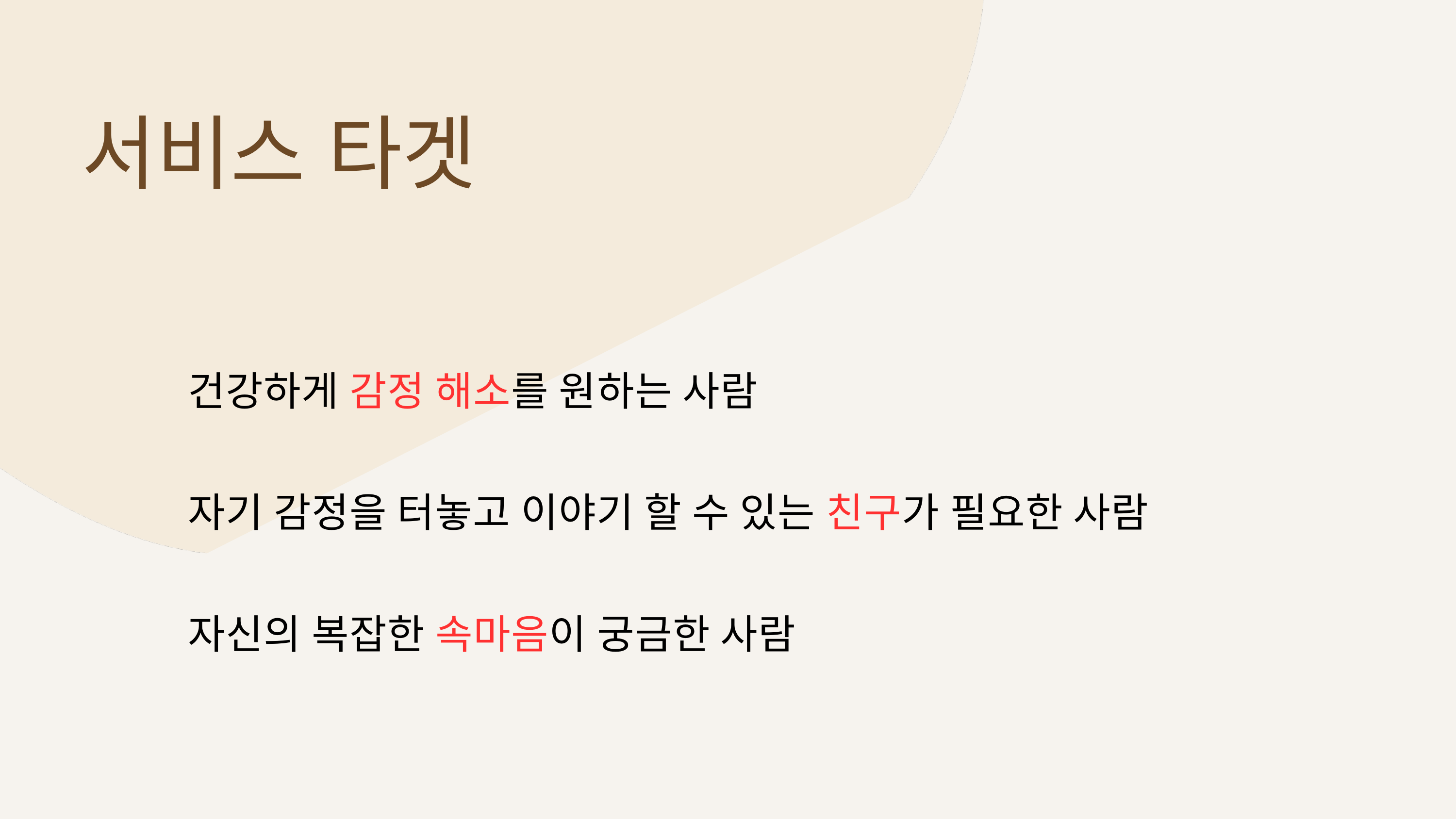

서비스 타겟
건강하게 감정 해소를 원하는 사람
자기 감정을 터놓고 이야기 할 수 있는 친구가 필요한 사람
자신의 복잡한 속마음이 궁금한 사람